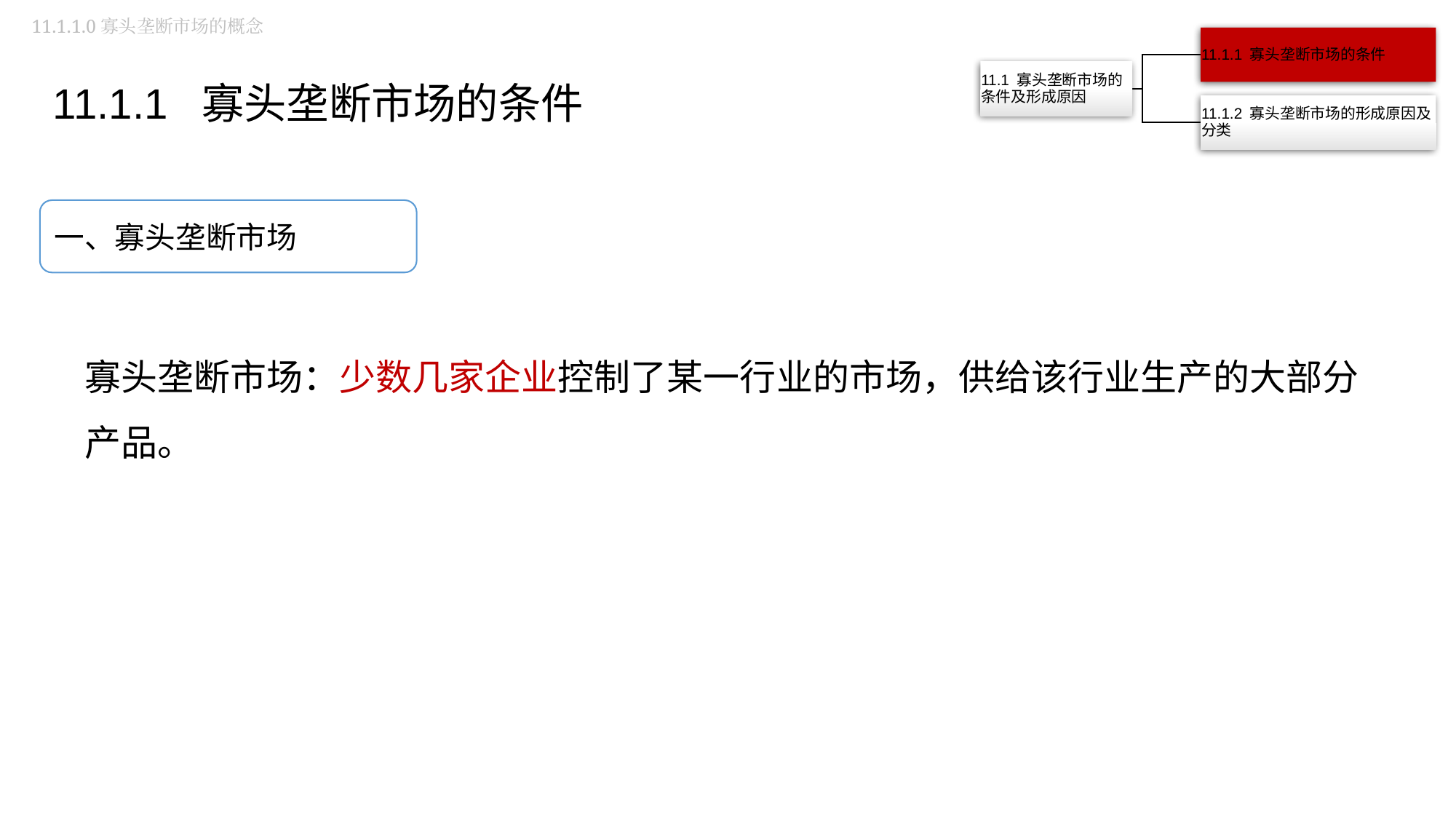

11.1 寡头垄断市场的条件及形成原因
11.1.1 寡头垄断市场的条件
11.1.2 寡头垄断市场的形成原因及分类
11.1.1.0寡头垄断市场的概念
11.1.1  寡头垄断市场的条件
一、寡头垄断市场
寡头垄断市场：少数几家企业控制了某一行业的市场，供给该行业生产的大部分产品。